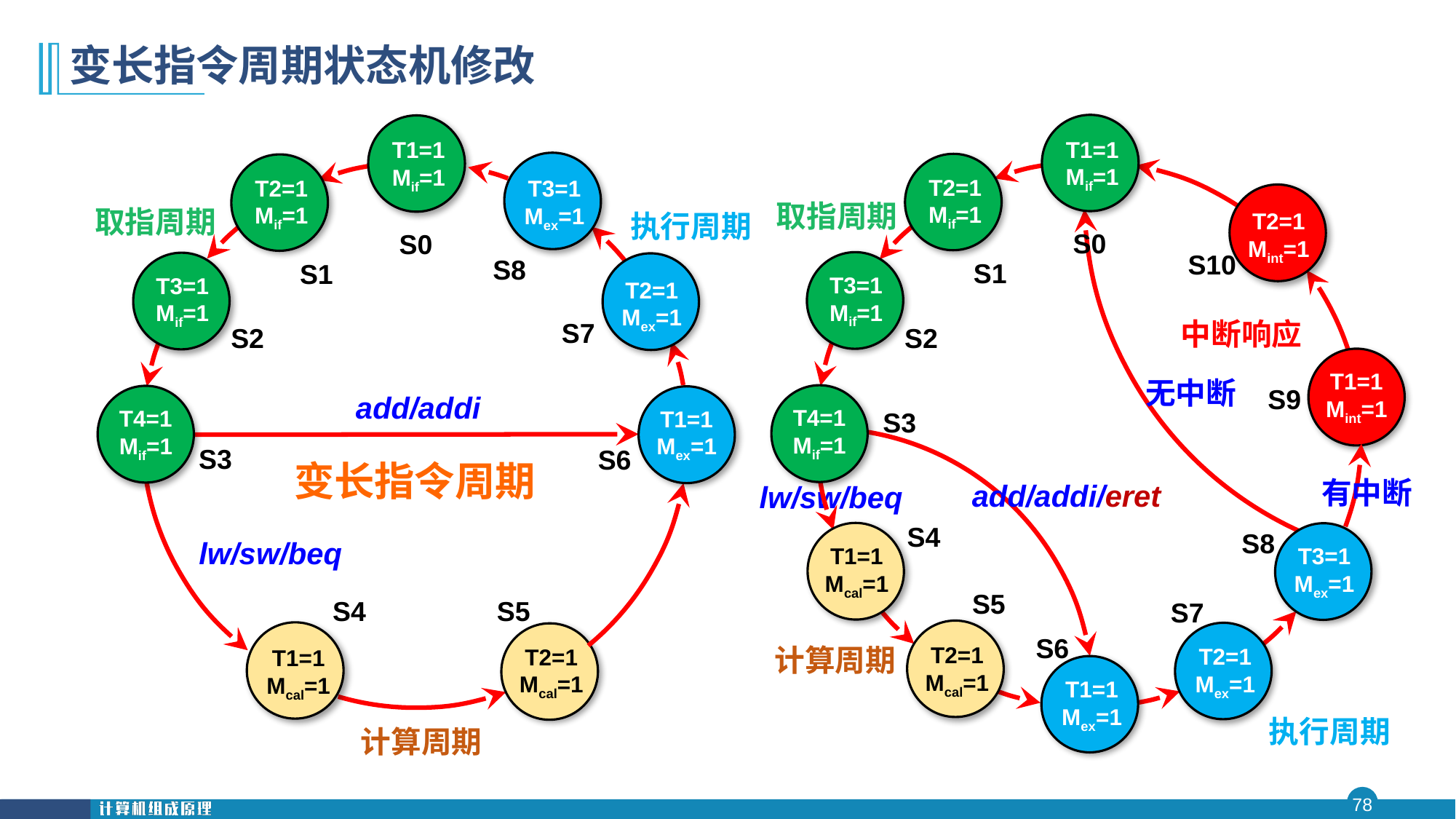

无中断
# 变长指令周期状态机修改

T1=1
Mif=1
S0

T2=1
Mif=1
S1
取指周期

T3=1
Mif=1
S2

T4=1
Mif=1
S3
add/addi/eret
S4

T1=1
Mcal=1
S5

T2=1
Mcal=1
S6

T1=1
Mex=1
计算周期

T1=1
Mif=1

T2=1
Mif=1

取指周期

T3=1
Mif=1

T4=1
Mif=1

S0
S1
S2
S3

T3=1
Mex=1

T2=1
Mex=1

T1=1
Mex=1
S6

执行周期
S8
S7

有中断

S4
S5

T2=1
Mcal=1
计算周期
T1=1
Mcal=1

lw/sw/beq
lw/sw/beq

T2=1
Mint=1
S10
中断响应

T1=1
Mint=1
S9
add/addi
变长指令周期

S8

T3=1
Mex=1
S7

T2=1
Mex=1
执行周期